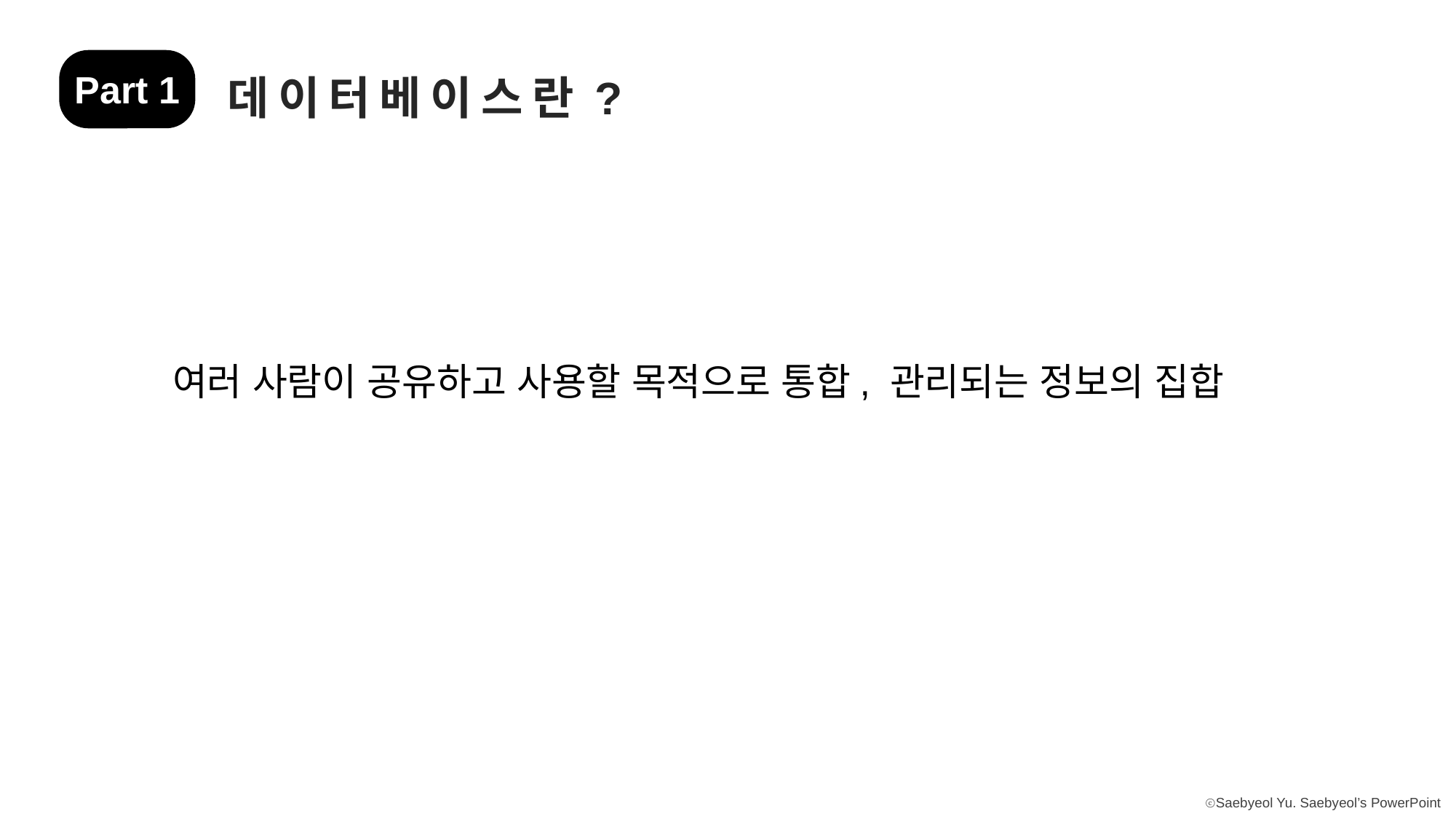

Part 1
데이터베이스란?
여러 사람이 공유하고 사용할 목적으로 통합, 관리되는 정보의 집합